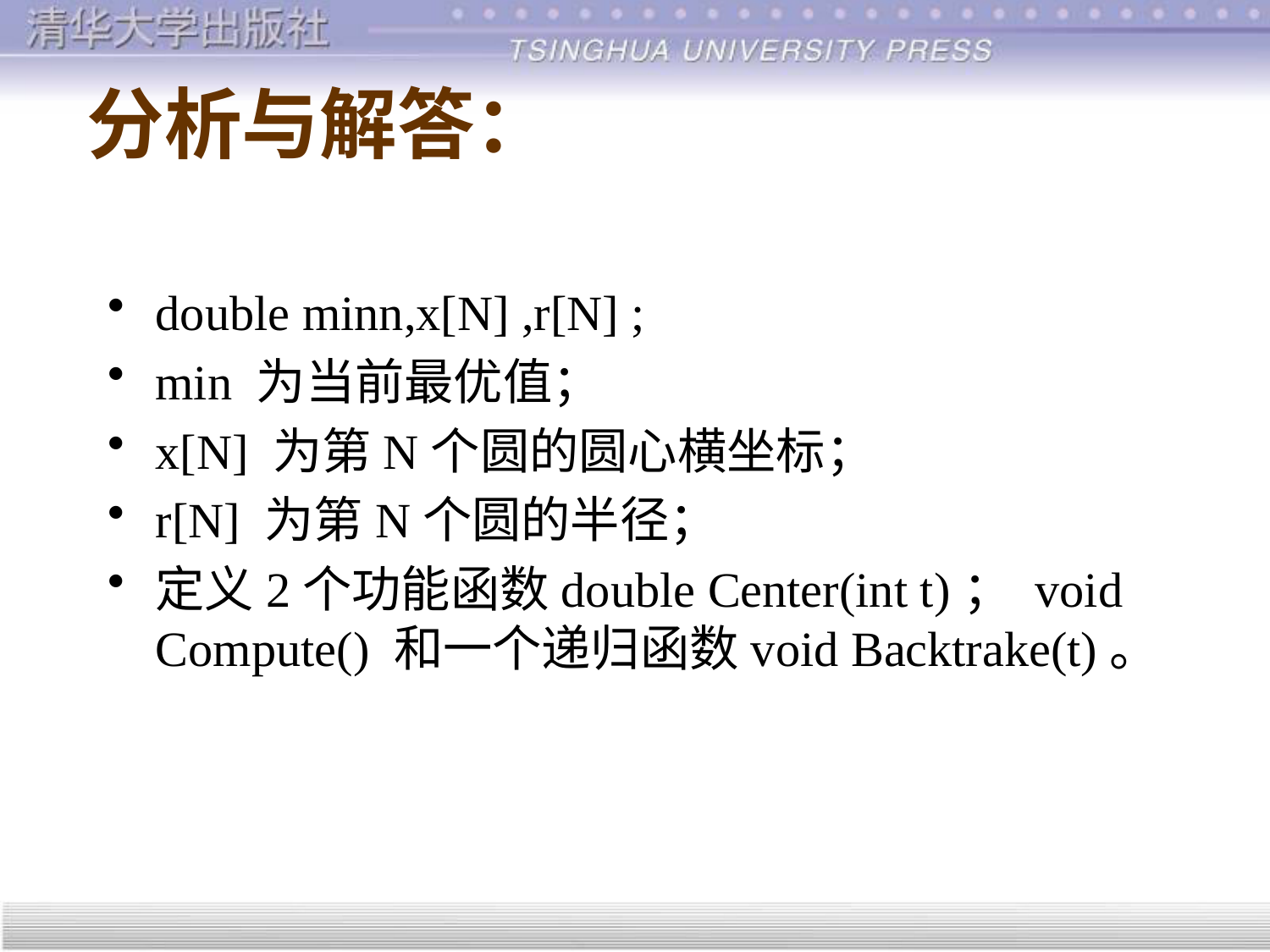

# 分析与解答：
double minn,x[N] ,r[N] ;
min 为当前最优值；
x[N] 为第N个圆的圆心横坐标；
r[N] 为第N个圆的半径；
定义2个功能函数double Center(int t)； void Compute() 和一个递归函数void Backtrake(t)。